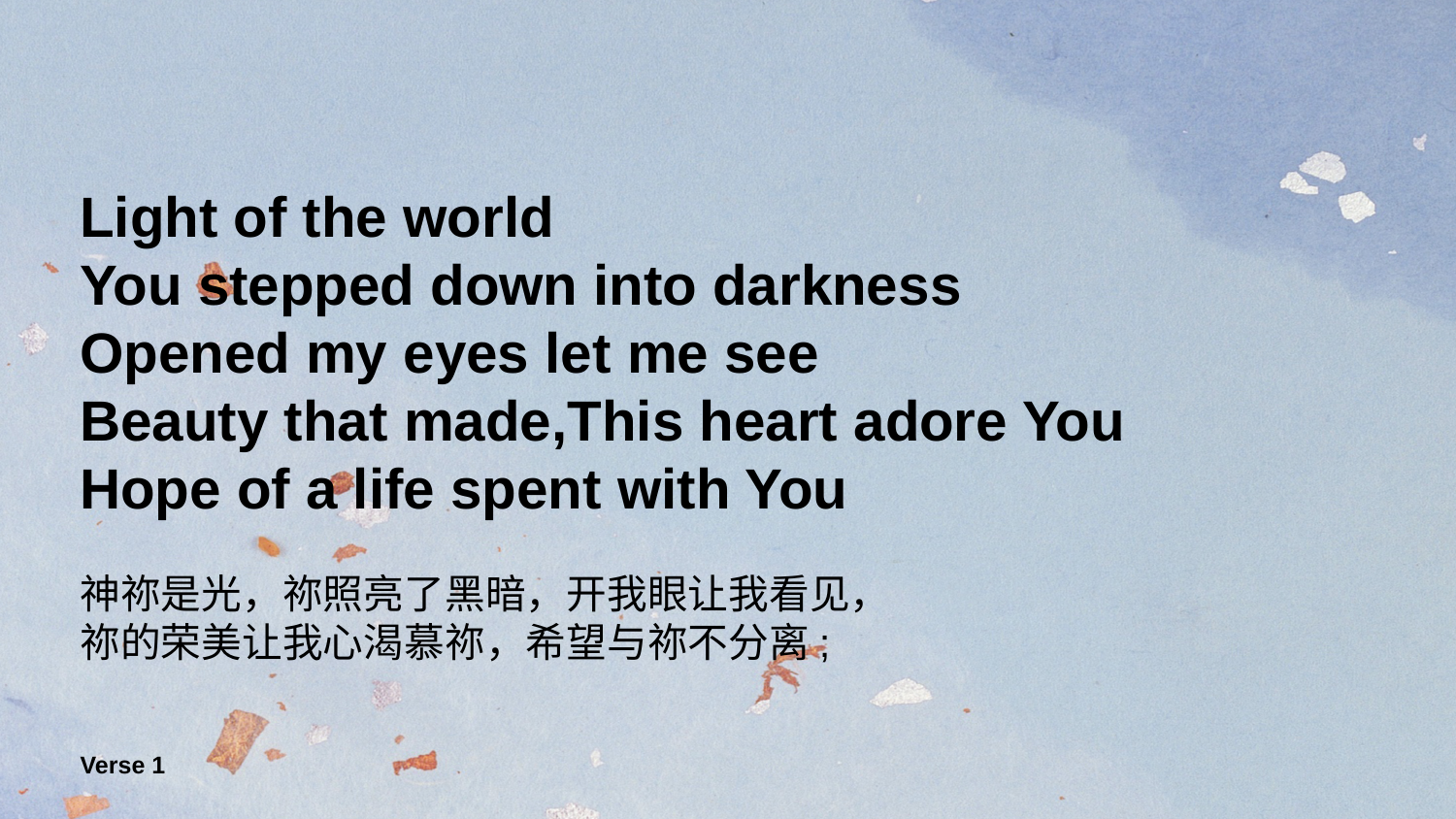

Light of the world
You stepped down into darkness
Opened my eyes let me see
Beauty that made,This heart adore You
Hope of a life spent with You

神祢是光，祢照亮了黑暗，开我眼让我看见，
祢的荣美让我心渴慕祢，希望与祢不分离;
Verse 1